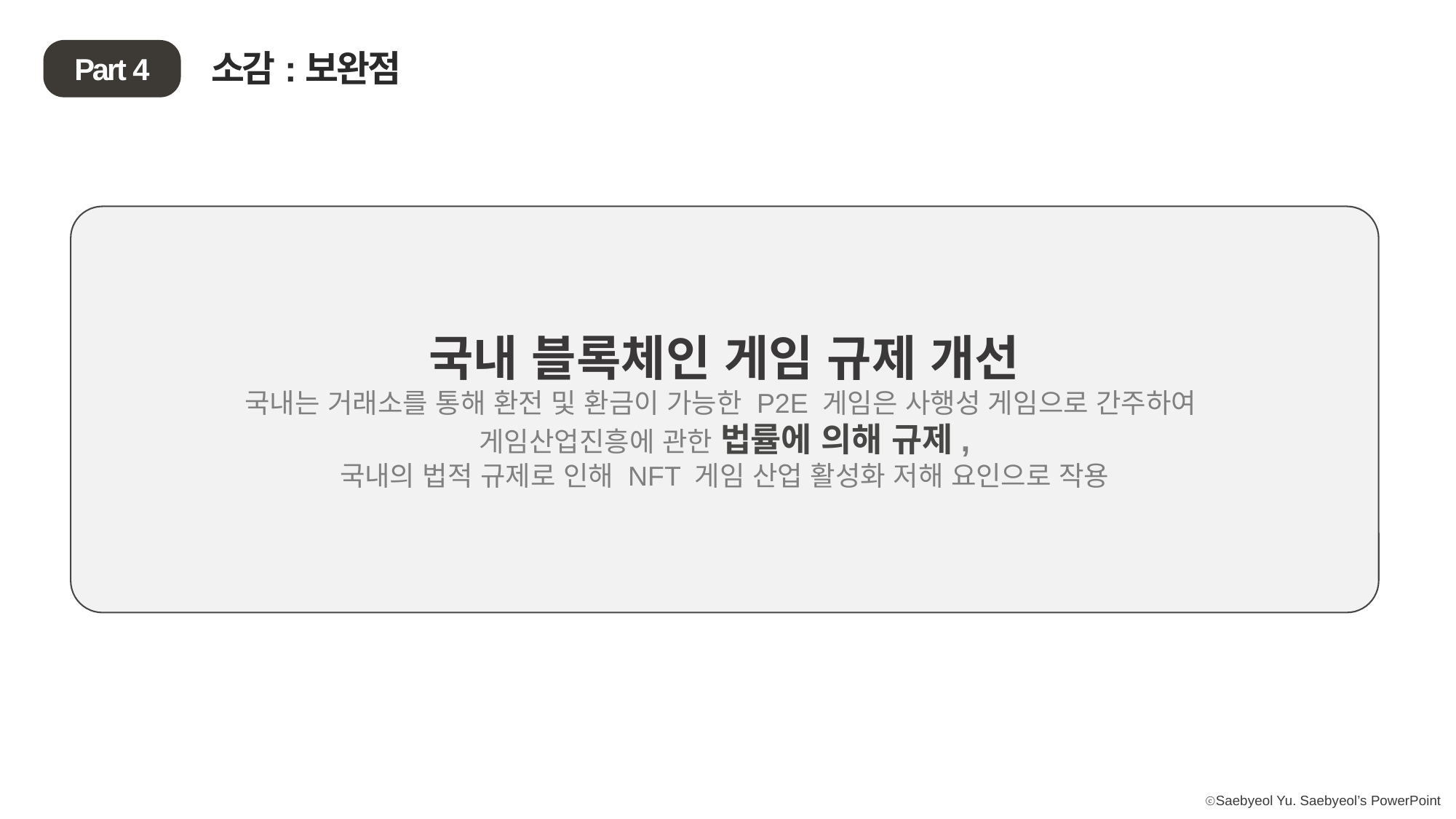

소감:보완점
Part 4
국내 블록체인 게임 규제 개선
국내는 거래소를 통해 환전 및 환금이 가능한 P2E 게임은 사행성 게임으로 간주하여
게임산업진흥에 관한 법률에 의해 규제,
국내의 법적 규제로 인해 NFT 게임 산업 활성화 저해 요인으로 작용